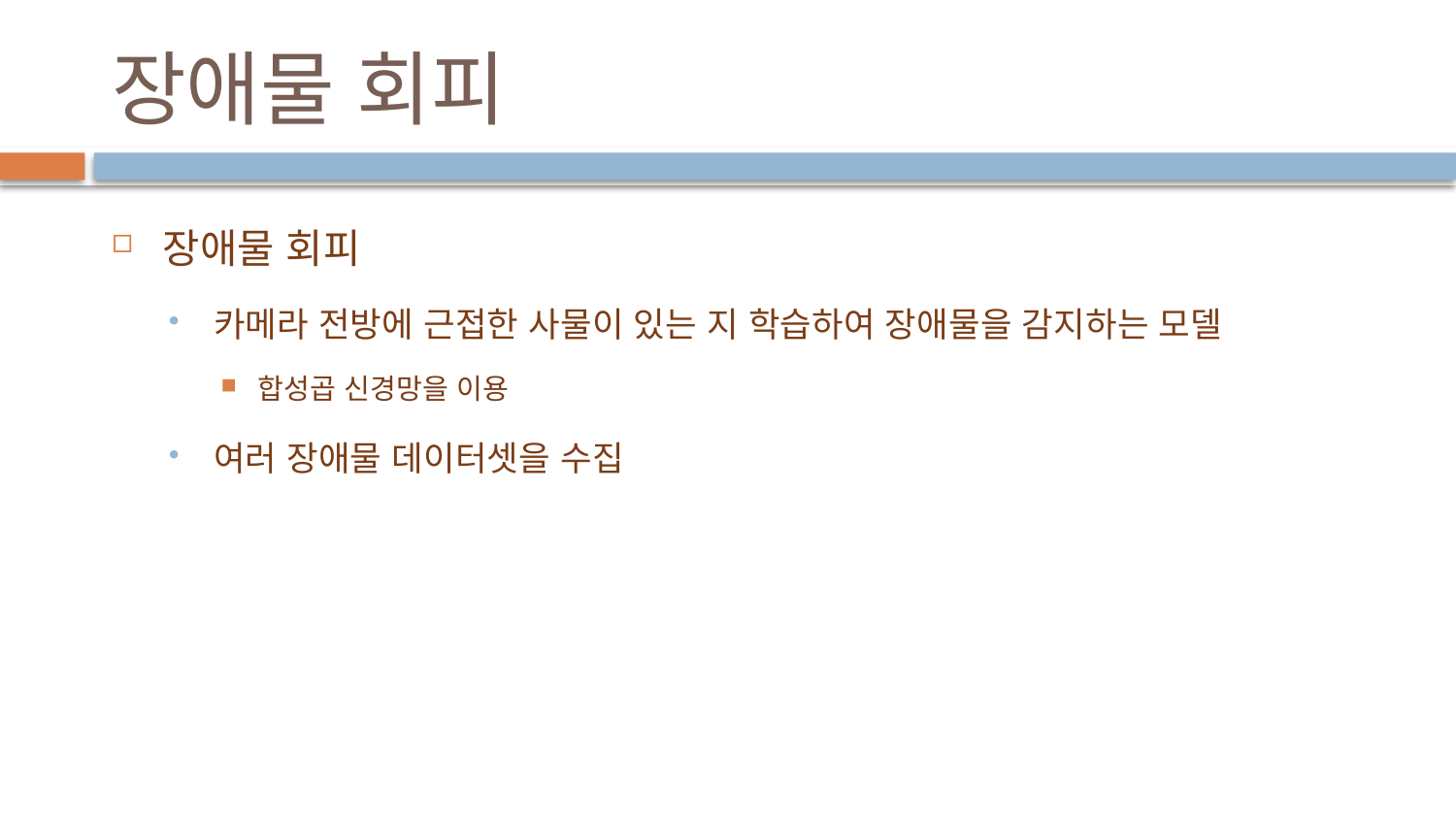

# 장애물 회피
장애물 회피
카메라 전방에 근접한 사물이 있는 지 학습하여 장애물을 감지하는 모델
합성곱 신경망을 이용
여러 장애물 데이터셋을 수집